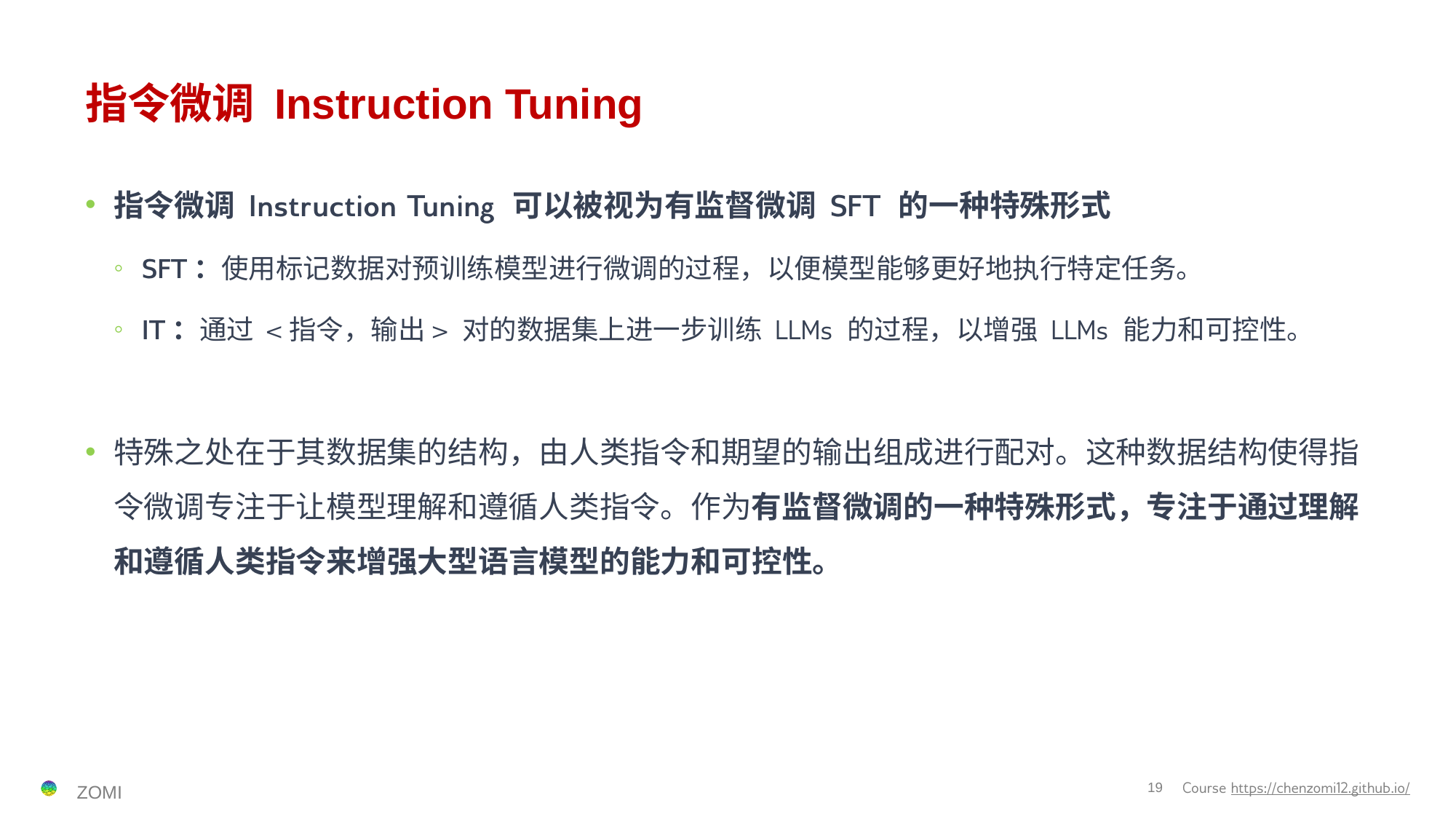

# 指令微调 Instruction Tuning
指令微调 Instruction Tuning 可以被视为有监督微调 SFT 的一种特殊形式
SFT：使用标记数据对预训练模型进行微调的过程，以便模型能够更好地执行特定任务。
IT：通过 <指令，输出> 对的数据集上进一步训练 LLMs 的过程，以增强 LLMs 能力和可控性。

特殊之处在于其数据集的结构，由人类指令和期望的输出组成进行配对。这种数据结构使得指令微调专注于让模型理解和遵循人类指令。作为有监督微调的一种特殊形式，专注于通过理解和遵循人类指令来增强大型语言模型的能力和可控性。